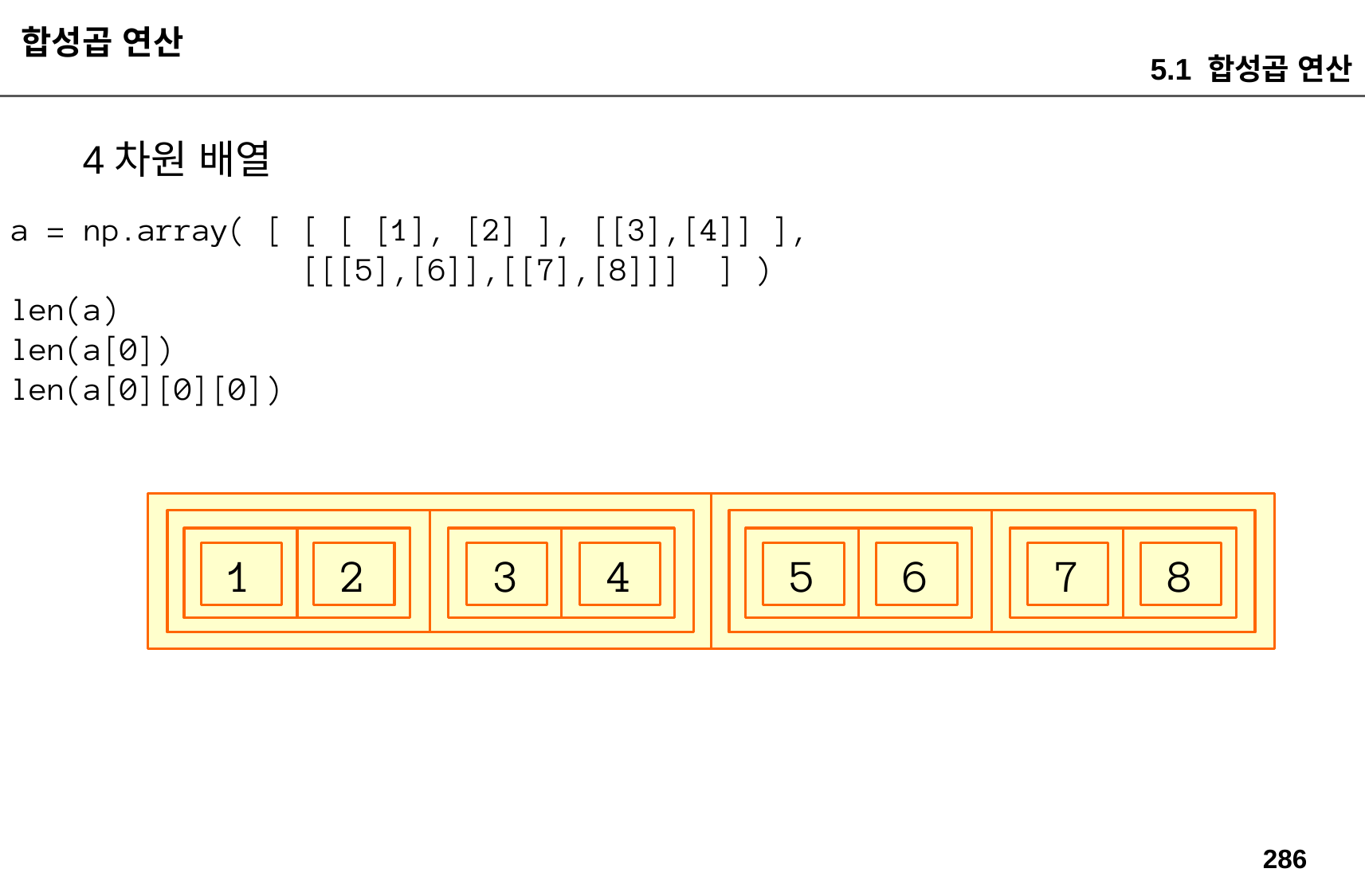

합성곱 연산
5.1 합성곱 연산
4차원 배열

a = np.array( [ [ [ [1], [2] ], [[3],[4]] ],
                [[[5],[6]],[[7],[8]]]  ] )
len(a)
len(a[0])
len(a[0][0][0])

2
3
4
5
6
7
8
1